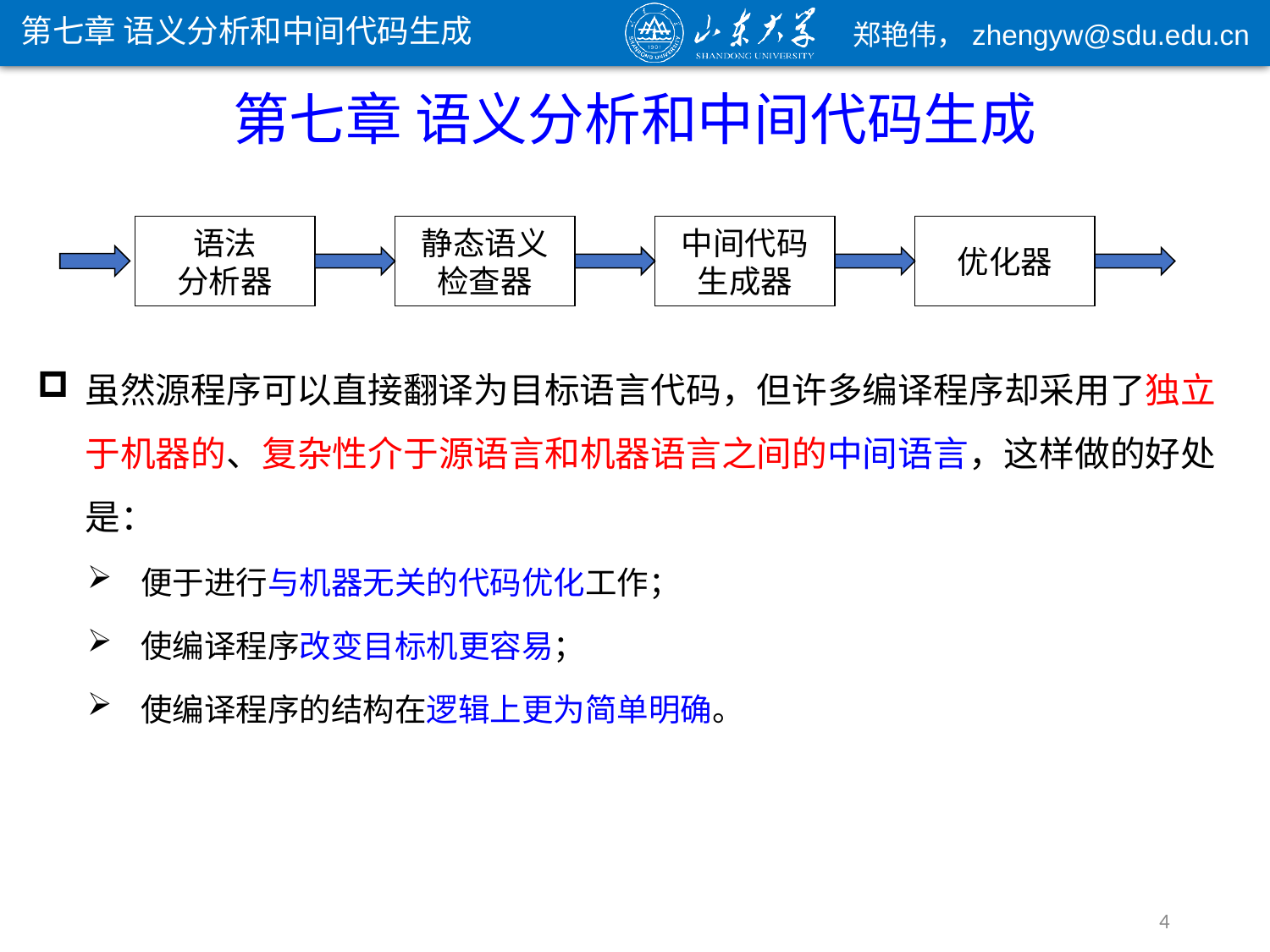

第七章 语义分析和中间代码生成
第七章 语义分析和中间代码生成
语法
分析器
静态语义
检查器
中间代码
生成器
优化器

虽然源程序可以直接翻译为目标语言代码，但许多编译程序却采用了独立于机器的、复杂性介于源语言和机器语言之间的中间语言，这样做的好处是：
便于进行与机器无关的代码优化工作；
使编译程序改变目标机更容易；
使编译程序的结构在逻辑上更为简单明确。
4